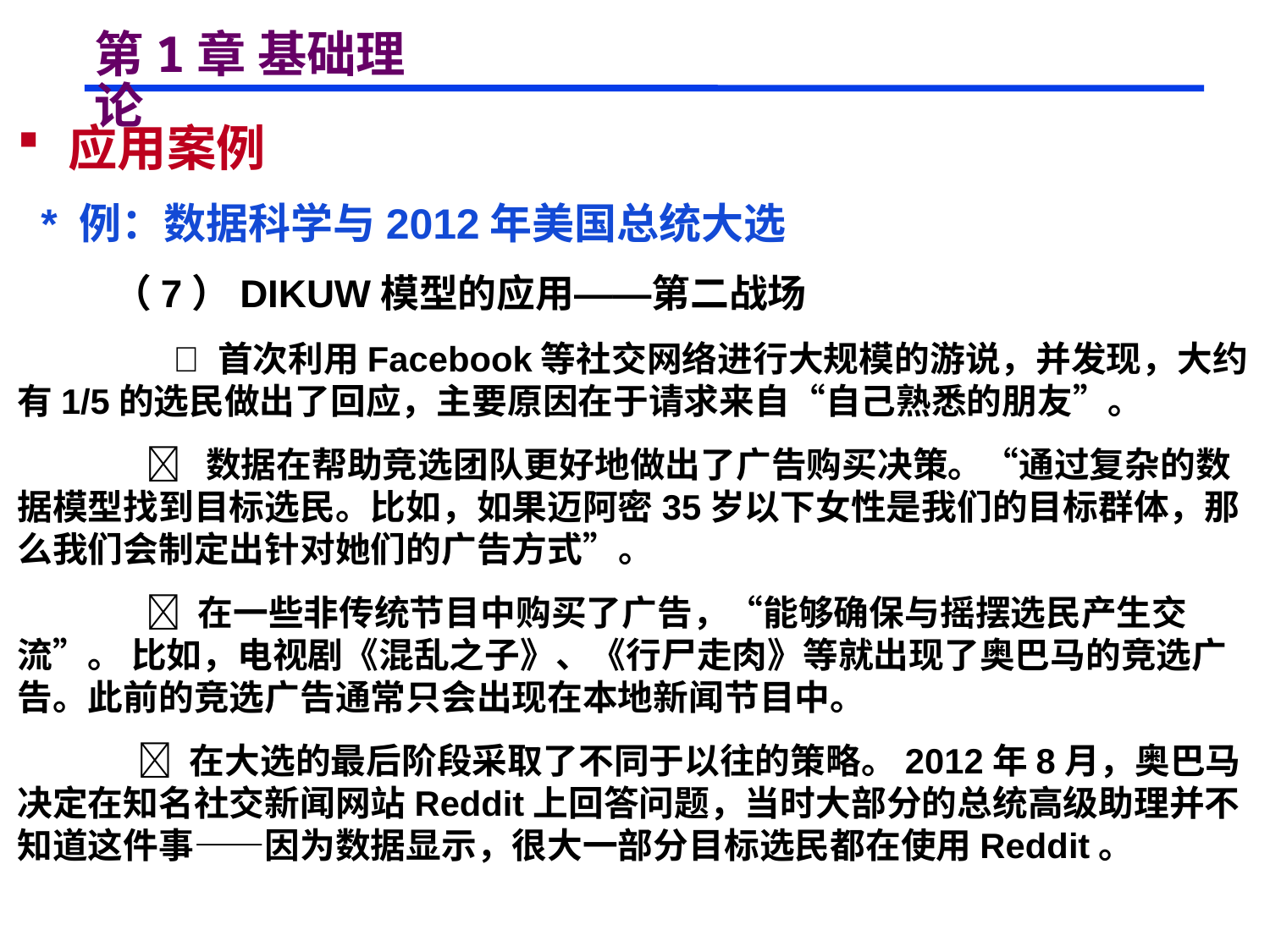

# 第1章 基础理论
 应用案例
  * 例：数据科学与2012年美国总统大选
        （7）DIKUW模型的应用——第二战场
                • 首次利用Facebook等社交网络进行大规模的游说，并发现，大约有1/5的选民做出了回应，主要原因在于请求来自“自己熟悉的朋友”。
                •  数据在帮助竞选团队更好地做出了广告购买决策。“通过复杂的数据模型找到目标选民。比如，如果迈阿密35岁以下女性是我们的目标群体，那么我们会制定出针对她们的广告方式”。
                • 在一些非传统节目中购买了广告，“能够确保与摇摆选民产生交流”。 比如，电视剧《混乱之子》、《行尸走肉》等就出现了奥巴马的竞选广告。此前的竞选广告通常只会出现在本地新闻节目中。
               • 在大选的最后阶段采取了不同于以往的策略。2012年8月，奥巴马决定在知名社交新闻网站Reddit上回答问题，当时大部分的总统高级助理并不知道这件事——因为数据显示，很大一部分目标选民都在使用Reddit。